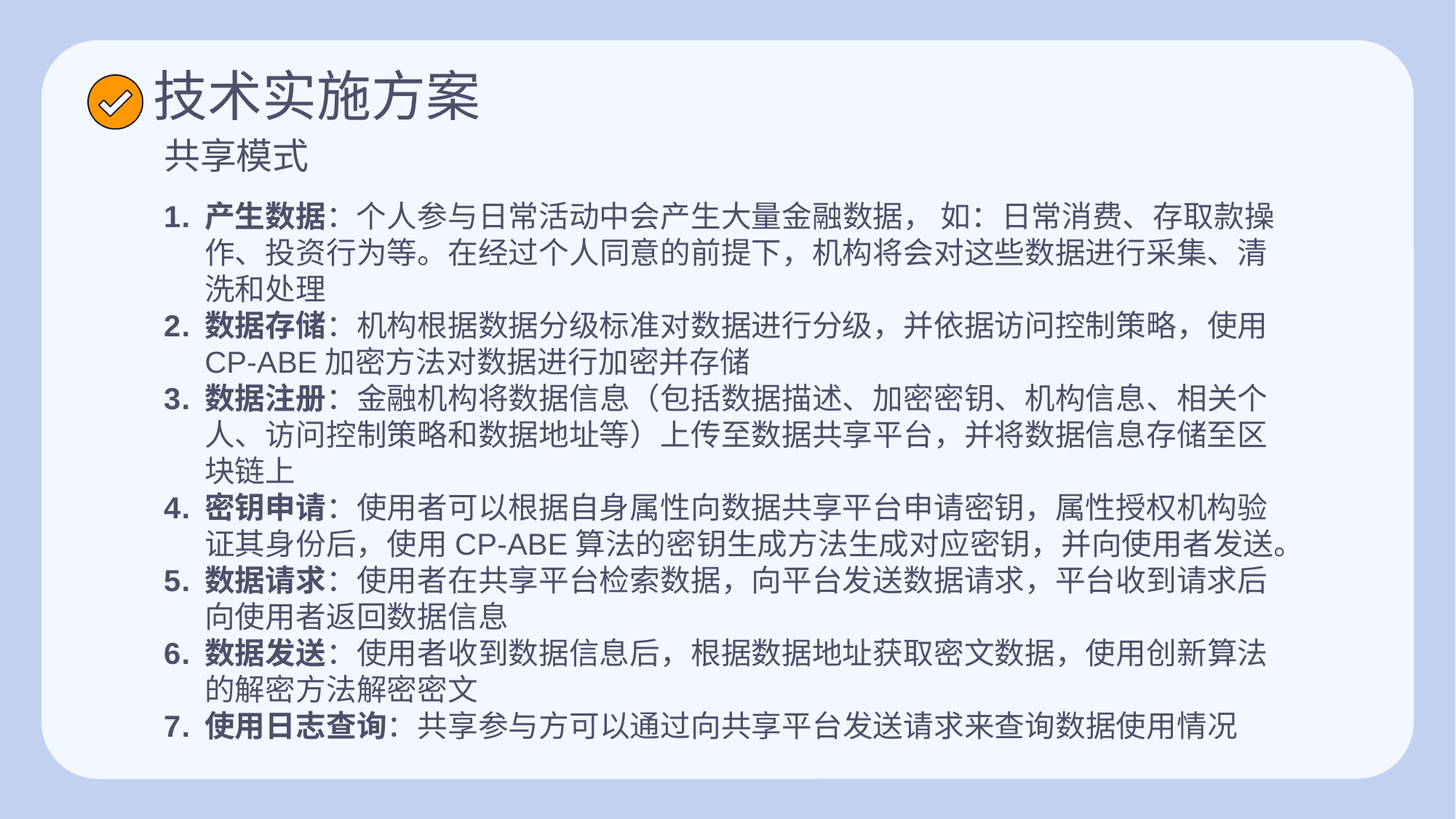

技术实施方案
共享模式
产生数据：个人参与日常活动中会产生大量金融数据， 如：日常消费、存取款操作、投资行为等。在经过个人同意的前提下，机构将会对这些数据进行采集、清洗和处理
数据存储：机构根据数据分级标准对数据进行分级，并依据访问控制策略，使用CP-ABE加密方法对数据进行加密并存储
数据注册：金融机构将数据信息（包括数据描述、加密密钥、机构信息、相关个人、访问控制策略和数据地址等）上传至数据共享平台，并将数据信息存储至区块链上
密钥申请：使用者可以根据自身属性向数据共享平台申请密钥，属性授权机构验证其身份后，使用CP-ABE算法的密钥生成方法生成对应密钥，并向使用者发送。
数据请求：使用者在共享平台检索数据，向平台发送数据请求，平台收到请求后向使用者返回数据信息
数据发送：使用者收到数据信息后，根据数据地址获取密文数据，使用创新算法的解密方法解密密文
使用日志查询：共享参与方可以通过向共享平台发送请求来查询数据使用情况